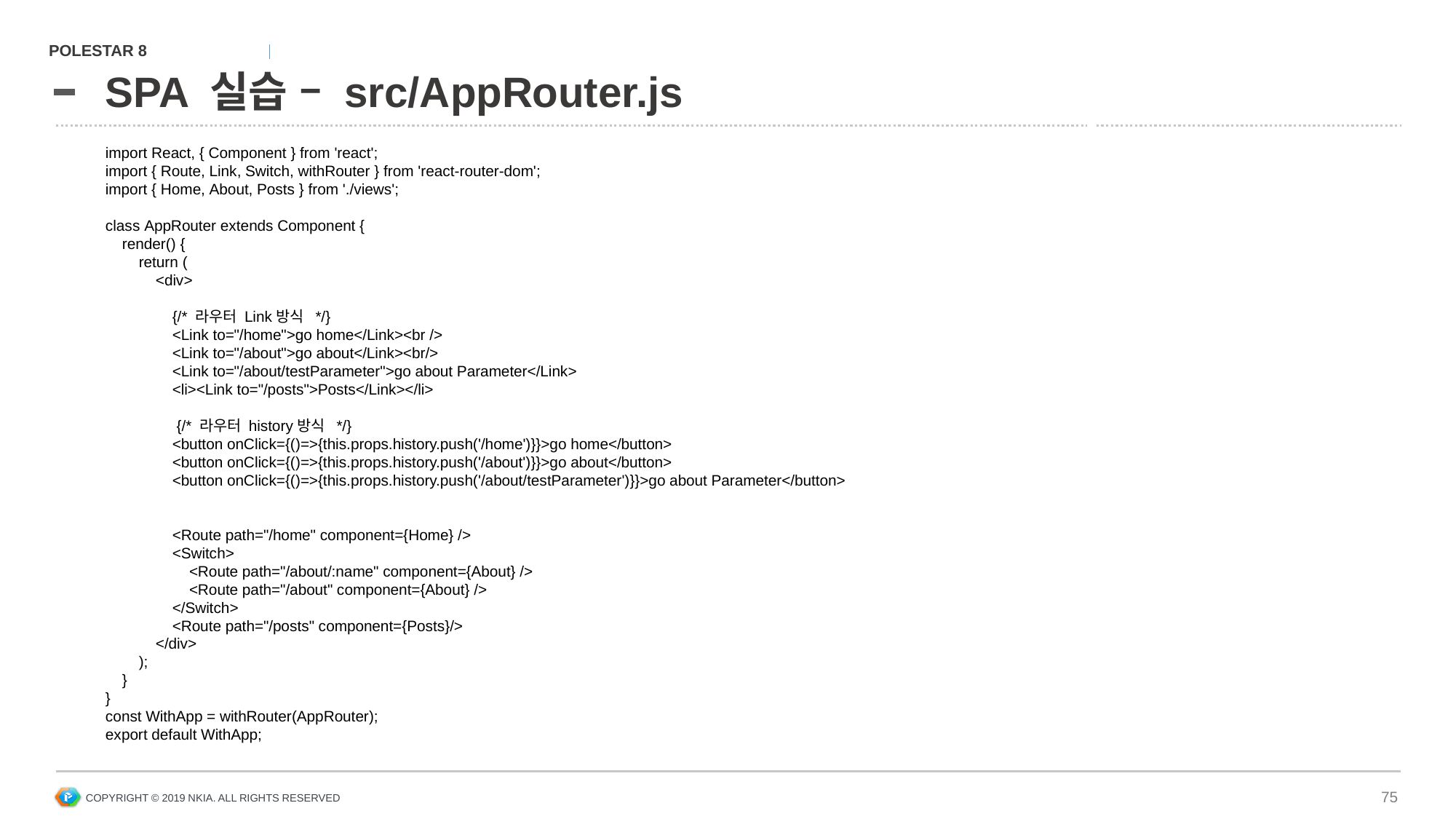

# SPA 실습 – src/AppRouter.js
import React, { Component } from 'react';
import { Route, Link, Switch, withRouter } from 'react-router-dom';
import { Home, About, Posts } from './views';
class AppRouter extends Component {
    render() {
        return (
            <div>

                {/* 라우터 Link방식  */}
                <Link to="/home">go home</Link><br />
                <Link to="/about">go about</Link><br/>
                <Link to="/about/testParameter">go about Parameter</Link>
                <li><Link to="/posts">Posts</Link></li>
                 {/* 라우터 history방식  */}
                <button onClick={()=>{this.props.history.push('/home')}}>go home</button>
                <button onClick={()=>{this.props.history.push('/about')}}>go about</button>
                <button onClick={()=>{this.props.history.push('/about/testParameter')}}>go about Parameter</button>

                <Route path="/home" component={Home} />
                <Switch>
                    <Route path="/about/:name" component={About} />
                    <Route path="/about" component={About} />
                </Switch>
                <Route path="/posts" component={Posts}/>
            </div>
        );
    }
}
const WithApp = withRouter(AppRouter);
export default WithApp;